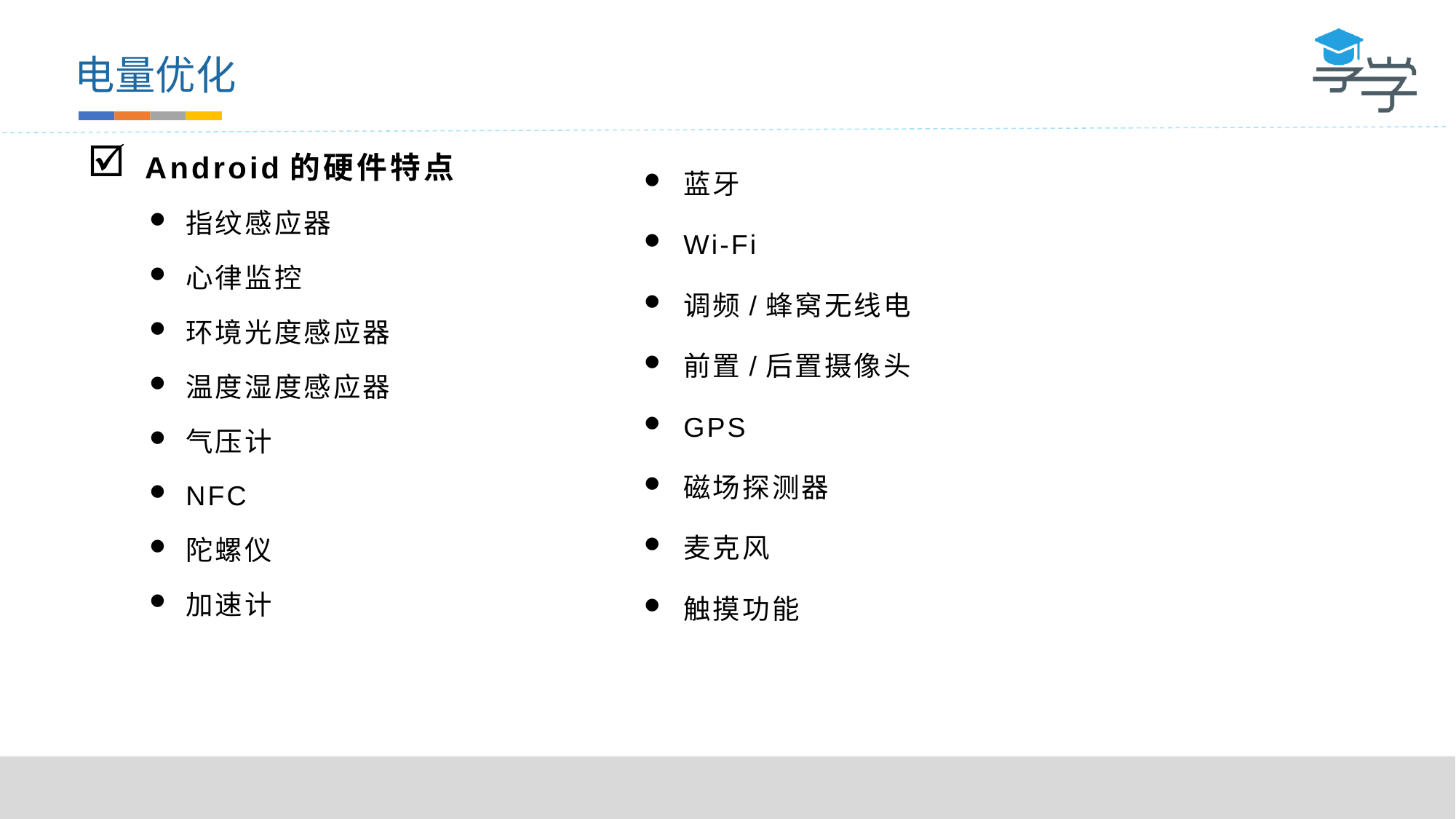

电量优化

Android的硬件特点
指纹感应器
心律监控
环境光度感应器
温度湿度感应器
气压计
NFC
陀螺仪
加速计
蓝牙
Wi-Fi
调频/蜂窝无线电
前置/后置摄像头
GPS
磁场探测器
麦克风
触摸功能